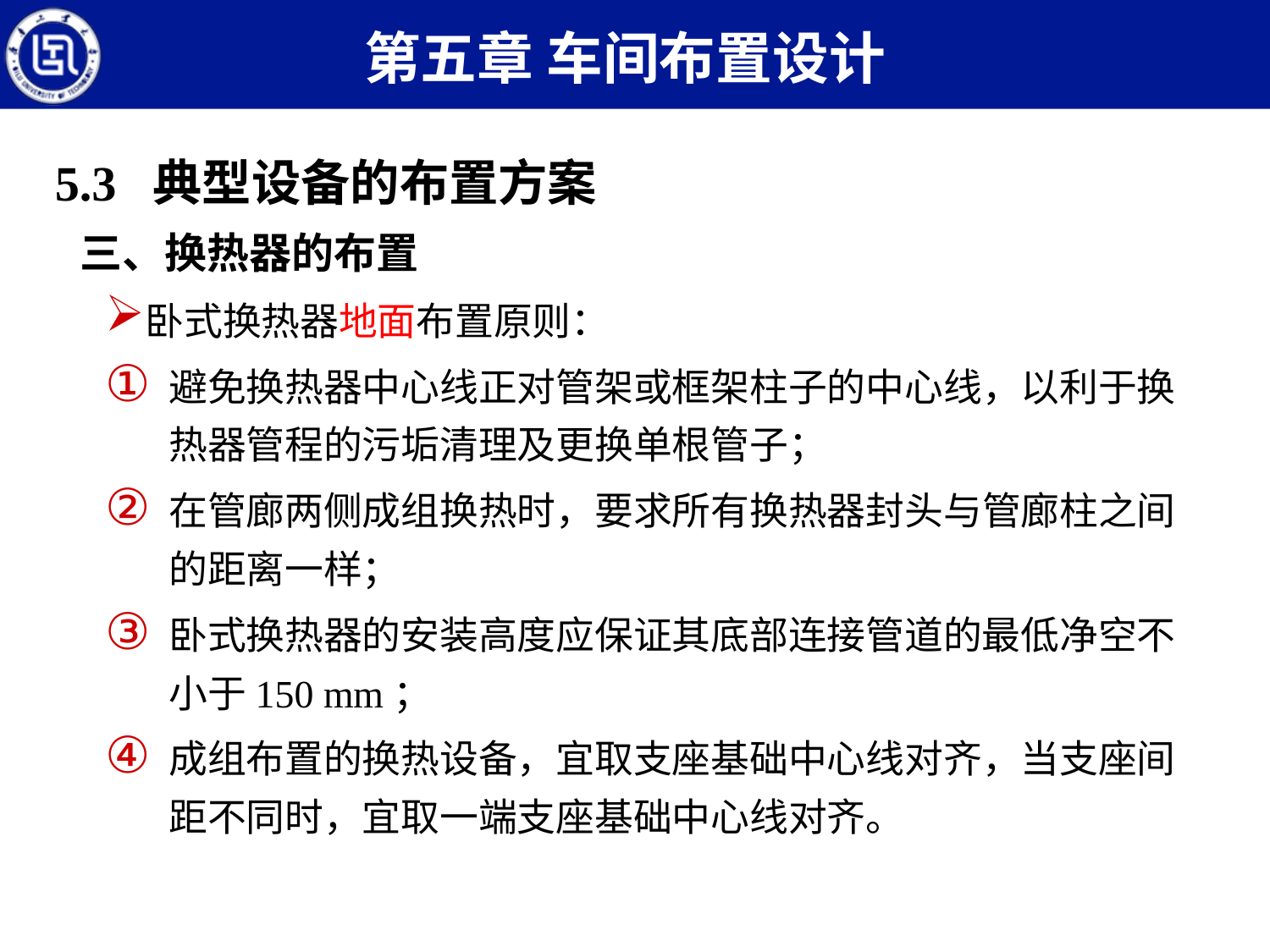

第五章 车间布置设计
5.3  典型设备的布置方案
三、换热器的布置
卧式换热器地面布置原则：
避免换热器中心线正对管架或框架柱子的中心线，以利于换热器管程的污垢清理及更换单根管子；
在管廊两侧成组换热时，要求所有换热器封头与管廊柱之间的距离一样；
卧式换热器的安装高度应保证其底部连接管道的最低净空不小于150 mm；
成组布置的换热设备，宜取支座基础中心线对齐，当支座间距不同时，宜取一端支座基础中心线对齐。